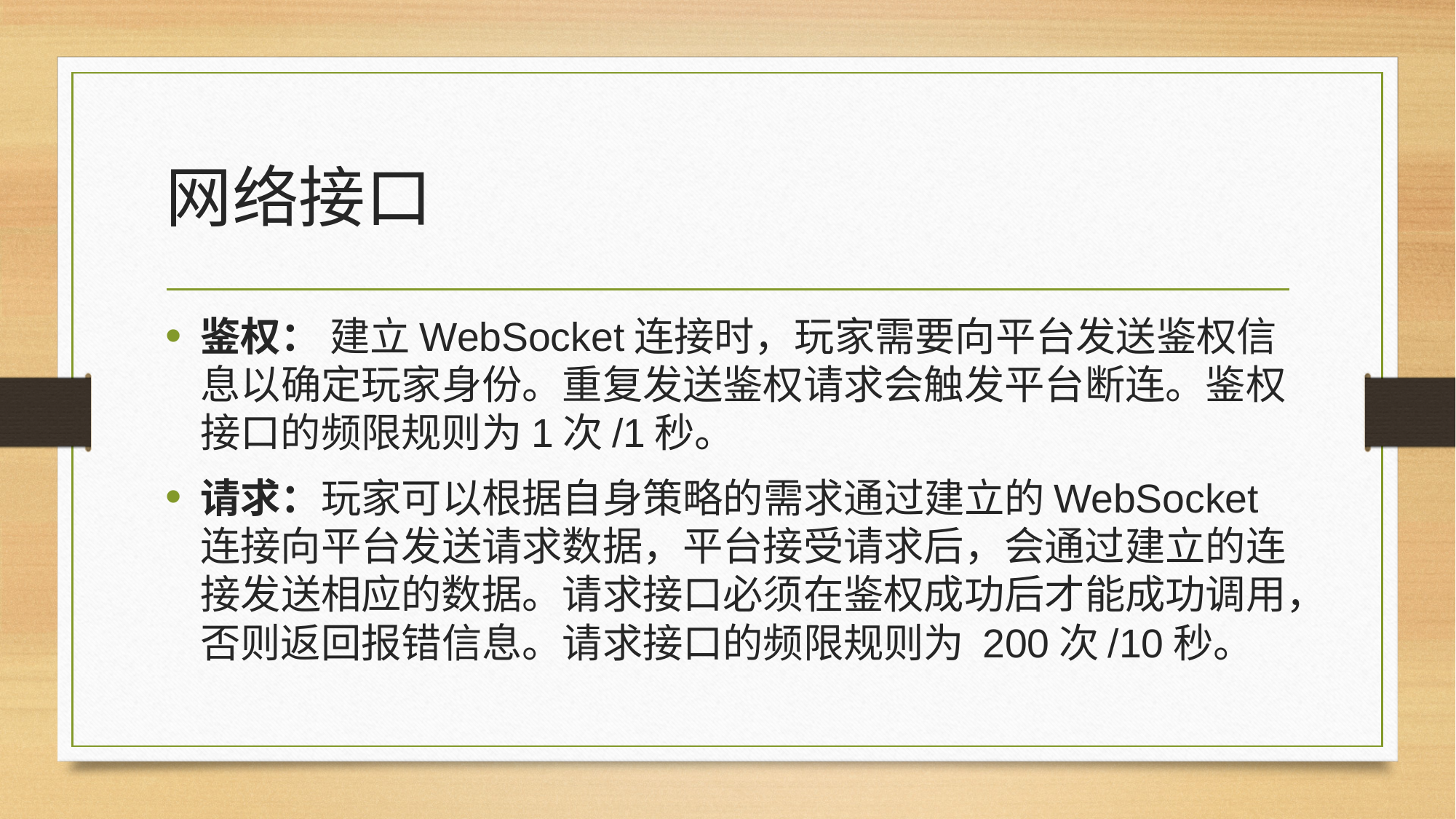

# 网络接口
鉴权： 建立WebSocket连接时，玩家需要向平台发送鉴权信息以确定玩家身份。重复发送鉴权请求会触发平台断连。鉴权接口的频限规则为1次/1秒。
请求：玩家可以根据自身策略的需求通过建立的WebSocket连接向平台发送请求数据，平台接受请求后，会通过建立的连接发送相应的数据。请求接口必须在鉴权成功后才能成功调用，否则返回报错信息。请求接口的频限规则为 200次/10秒。